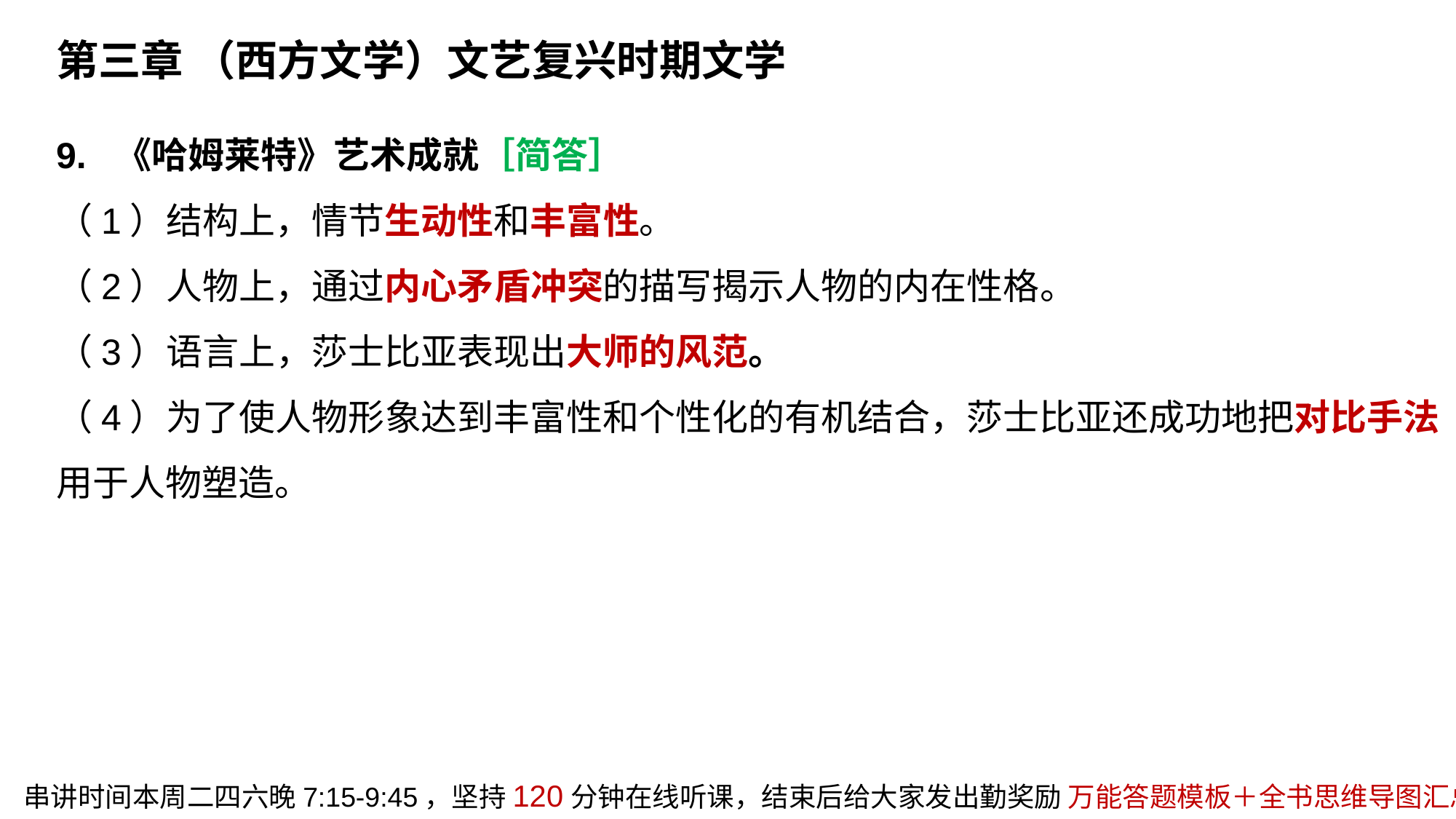

第三章 （西方文学）文艺复兴时期文学
9.  《哈姆莱特》艺术成就［简答］
（1）结构上，情节生动性和丰富性。
（2）人物上，通过内心矛盾冲突的描写揭示人物的内在性格。
（3）语言上，莎士比亚表现出大师的风范。
（4）为了使人物形象达到丰富性和个性化的有机结合，莎士比亚还成功地把对比手法用于人物塑造。